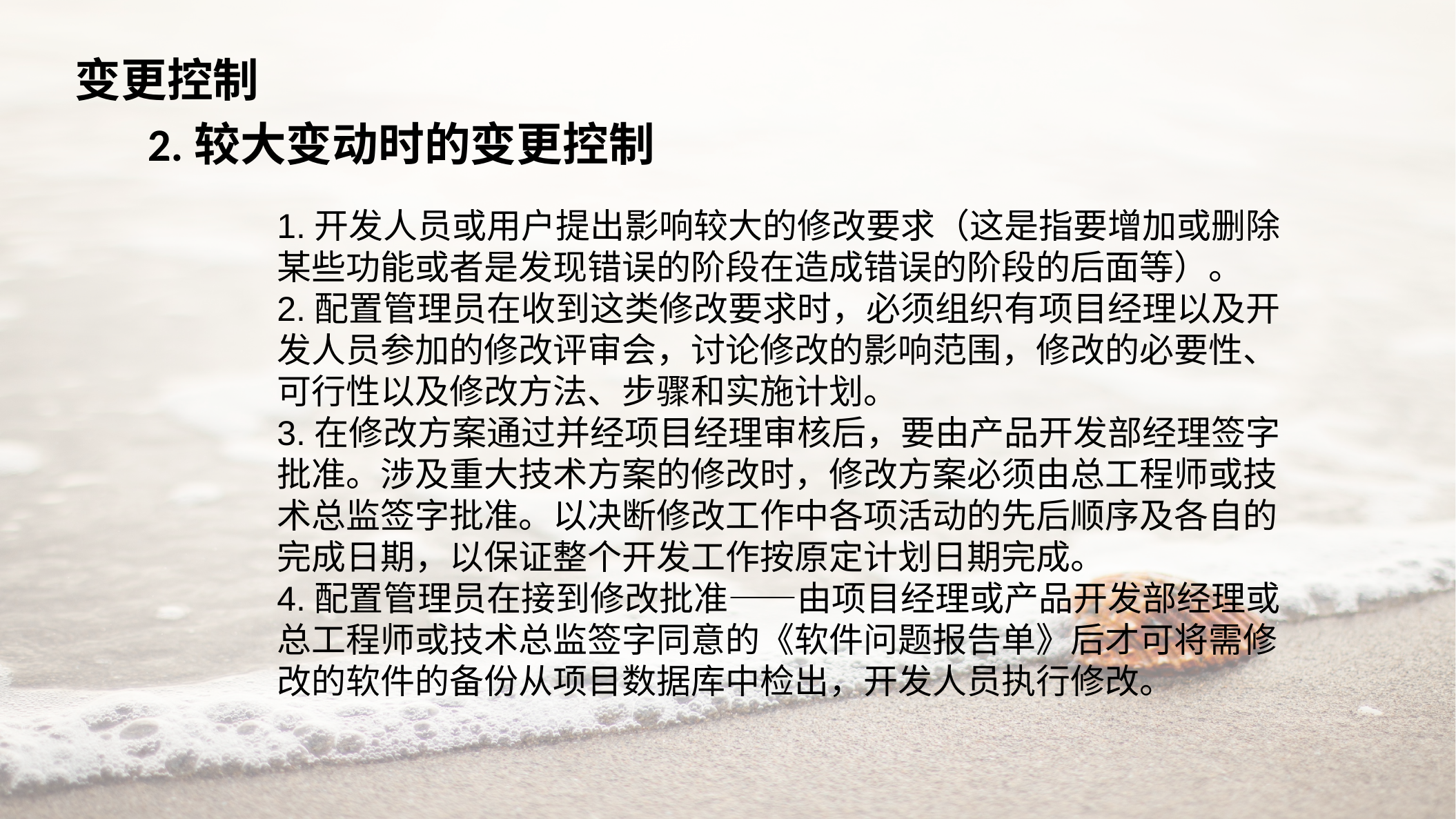

变更控制
2.较大变动时的变更控制
1.开发人员或用户提出影响较大的修改要求（这是指要增加或删除某些功能或者是发现错误的阶段在造成错误的阶段的后面等）。
2.配置管理员在收到这类修改要求时，必须组织有项目经理以及开发人员参加的修改评审会，讨论修改的影响范围，修改的必要性、可行性以及修改方法、步骤和实施计划。
3.在修改方案通过并经项目经理审核后，要由产品开发部经理签字批准。涉及重大技术方案的修改时，修改方案必须由总工程师或技术总监签字批准。以决断修改工作中各项活动的先后顺序及各自的完成日期，以保证整个开发工作按原定计划日期完成。
4.配置管理员在接到修改批准——由项目经理或产品开发部经理或总工程师或技术总监签字同意的《软件问题报告单》后才可将需修改的软件的备份从项目数据库中检出，开发人员执行修改。